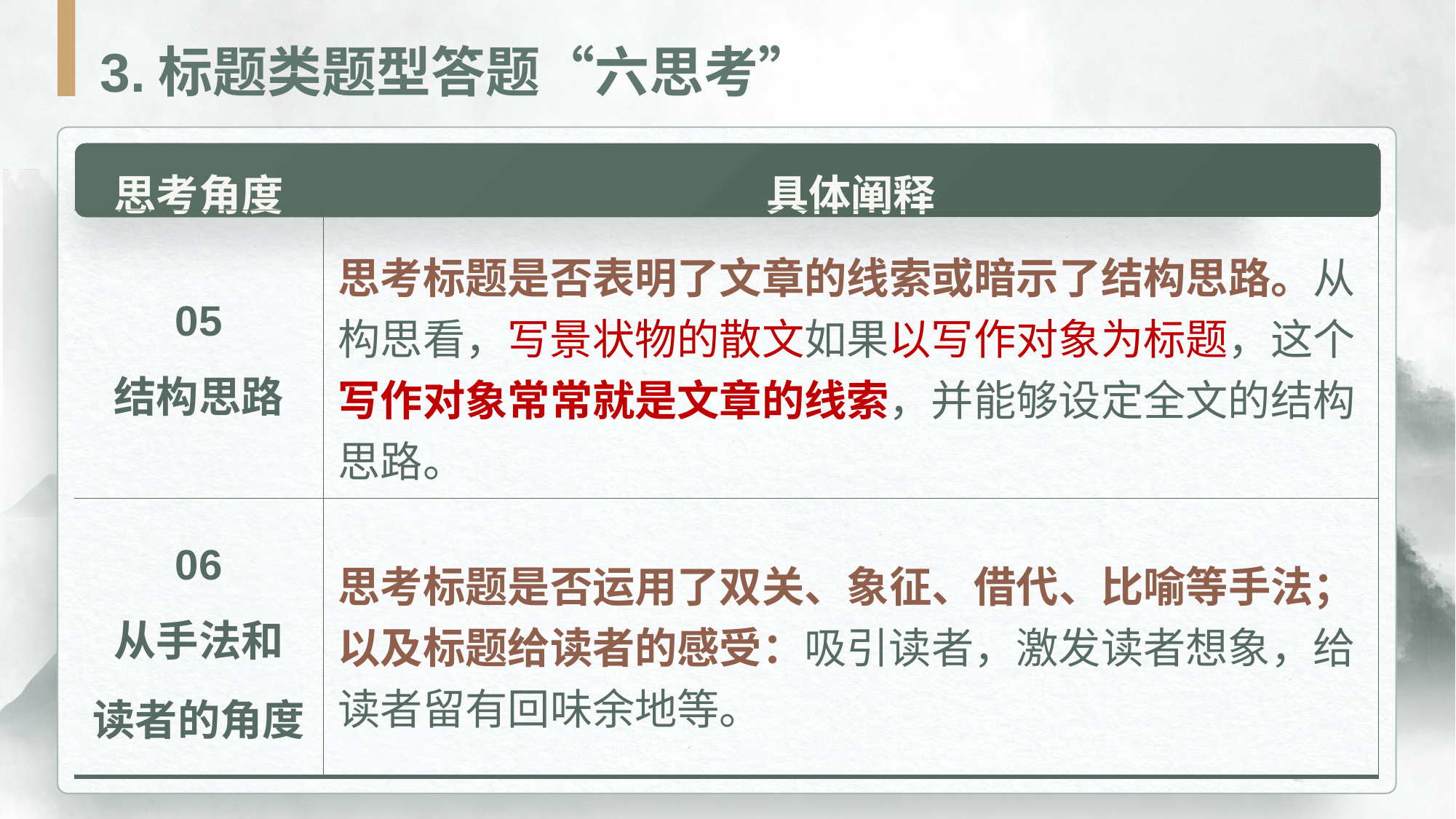

3.标题类题型答题“六思考”

| 思考角度 | 具体阐释 |
| --- | --- |
| 05 结构思路 |  |
| 06 从手法和 读者的角度 |  |
思考标题是否表明了文章的线索或暗示了结构思路。从构思看，写景状物的散文如果以写作对象为标题，这个写作对象常常就是文章的线索，并能够设定全文的结构思路。
思考标题是否运用了双关、象征、借代、比喻等手法；以及标题给读者的感受：吸引读者，激发读者想象，给读者留有回味余地等。